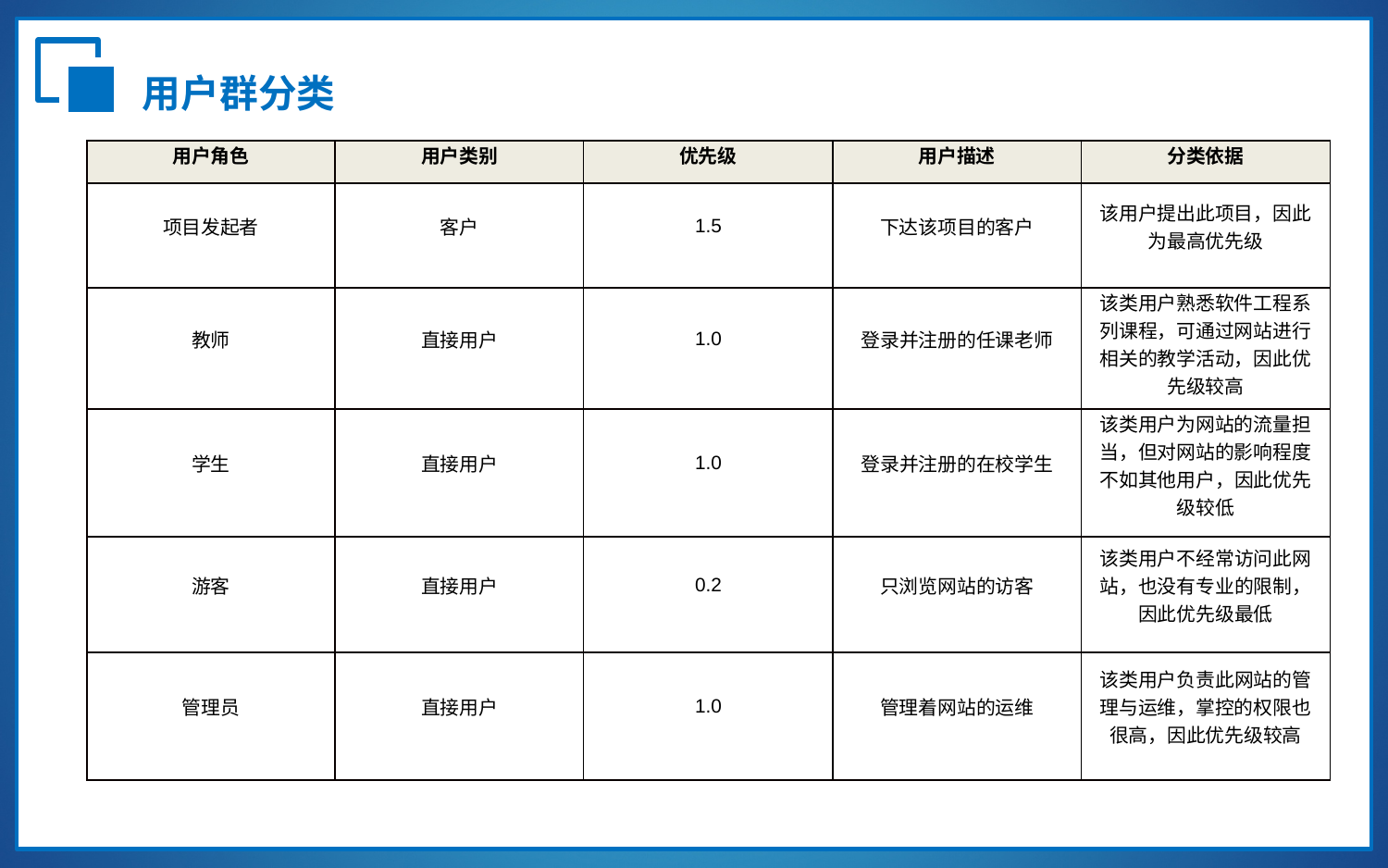

用户群分类
| 用户角色 | 用户类别 | 优先级 | 用户描述 | 分类依据 |
| --- | --- | --- | --- | --- |
| 项目发起者 | 客户 | 1.5 | 下达该项目的客户 | 该用户提出此项目，因此为最高优先级 |
| 教师 | 直接用户 | 1.0 | 登录并注册的任课老师 | 该类用户熟悉软件工程系列课程，可通过网站进行相关的教学活动，因此优先级较高 |
| 学生 | 直接用户 | 1.0 | 登录并注册的在校学生 | 该类用户为网站的流量担当，但对网站的影响程度不如其他用户，因此优先级较低 |
| 游客 | 直接用户 | 0.2 | 只浏览网站的访客 | 该类用户不经常访问此网站，也没有专业的限制，因此优先级最低 |
| 管理员 | 直接用户 | 1.0 | 管理着网站的运维 | 该类用户负责此网站的管理与运维，掌控的权限也很高，因此优先级较高 |
VS
实际完成数目：820万
实际完成数目：820万
回款数：640万
回款数：640万